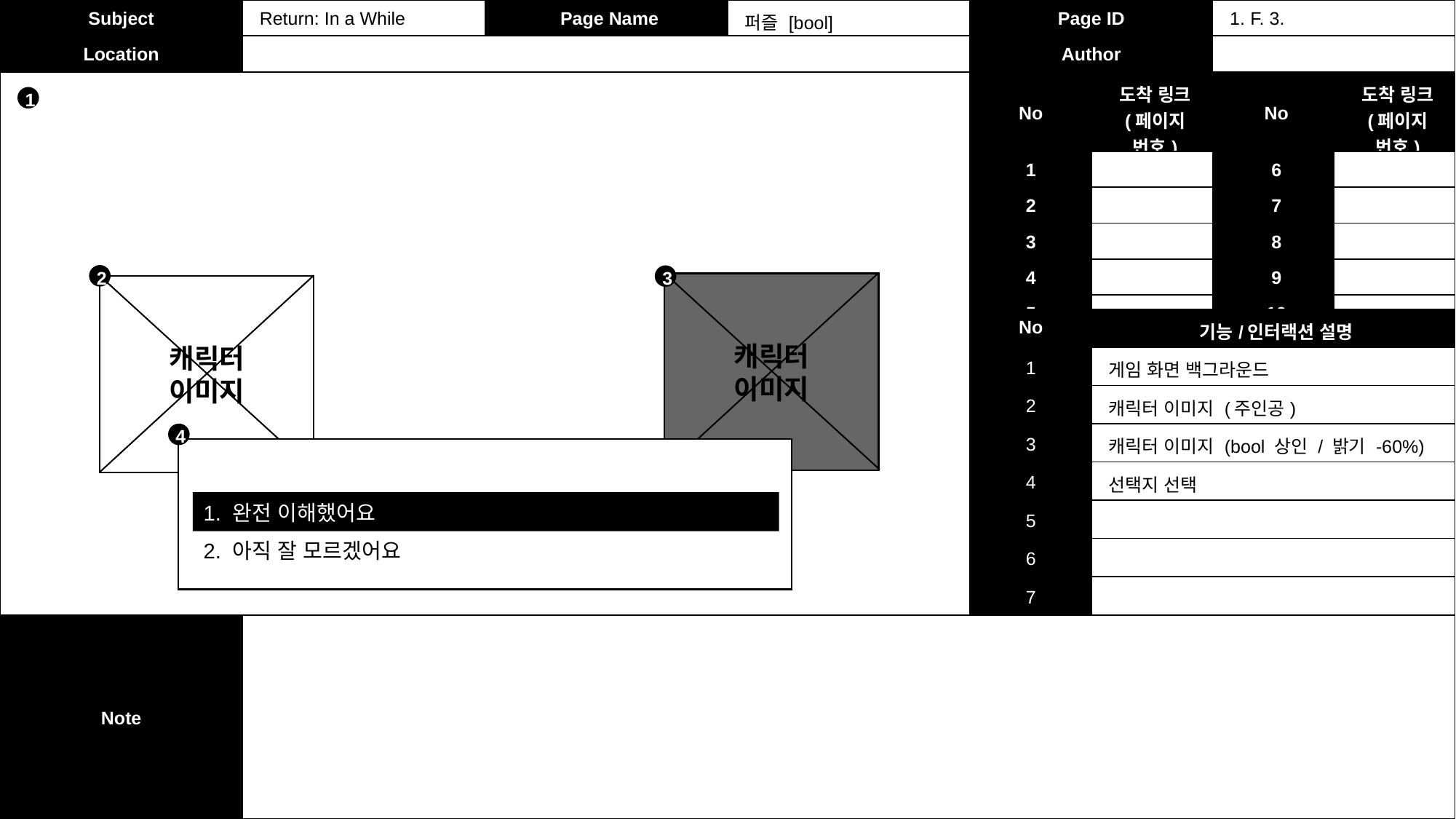

| Subject | Return: In a While | Page Name | 퍼즐 [bool] | Page ID | 1. F. 3. |
| --- | --- | --- | --- | --- | --- |
| Location |  |  |  | Author |  |

| No | 도착 링크 (페이지 번호) | No | 도착 링크 (페이지 번호) |
| --- | --- | --- | --- |
| 1 |  | 6 |  |
| 2 |  | 7 |  |
| 3 |  | 8 |  |
| 4 |  | 9 |  |
| 5 |  | 10 |  |
1
2
3

캐릭터
이미지

캐릭터
이미지
| No | 기능/인터랙션 설명 |
| --- | --- |
| 1 | 게임 화면 백그라운드 |
| 2 | 캐릭터 이미지 (주인공) |
| 3 | 캐릭터 이미지 (bool 상인 / 밝기 -60%) |
| 4 | 선택지 선택 |
| 5 |  |
| 6 |  |
| 7 |  |
4

1. 완전 이해했어요
2. 아직 잘 모르겠어요
| Note |  |
| --- | --- |